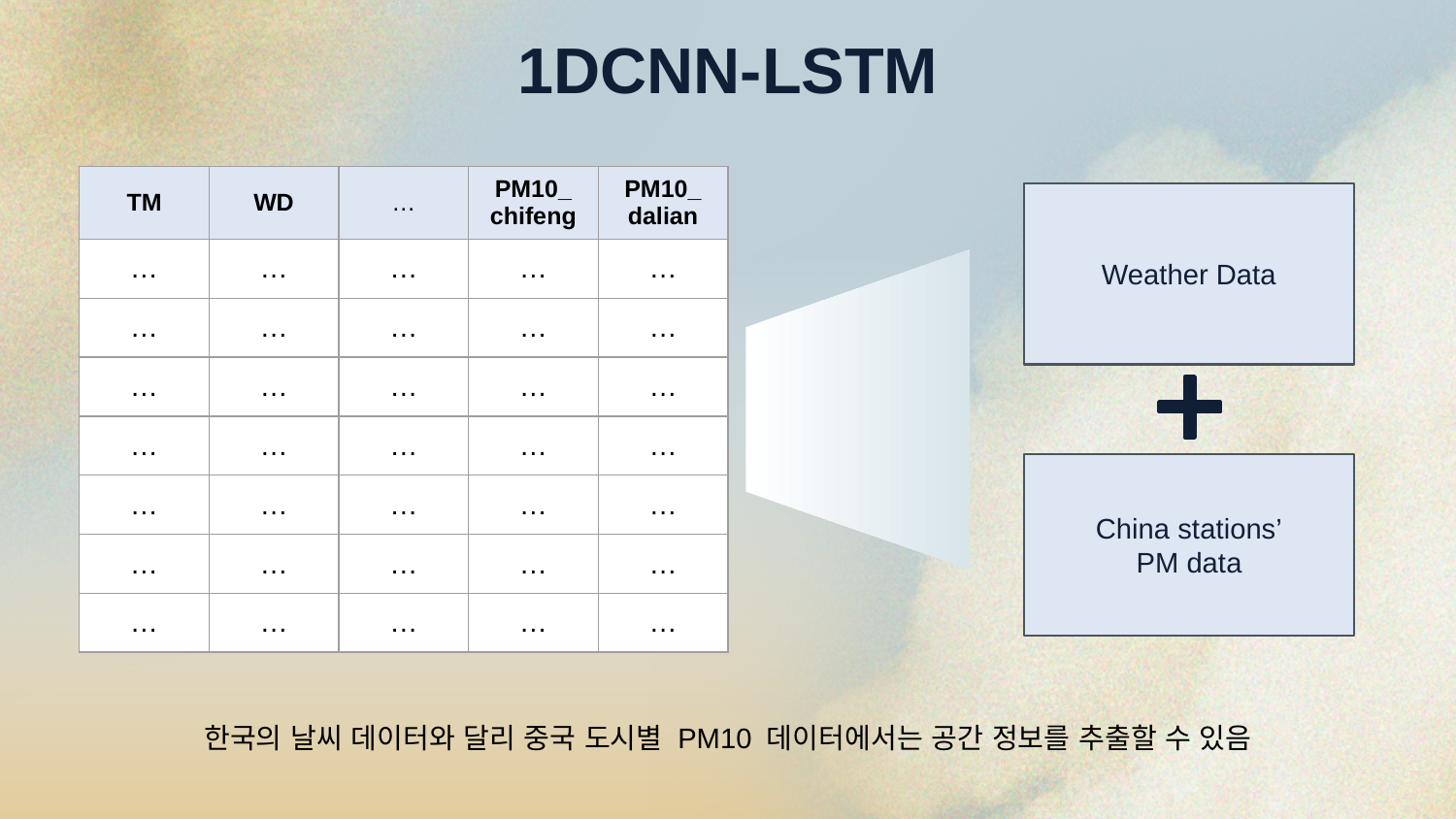

# 1DCNN-LSTM
| TM | WD | … | PM10\_ chifeng | PM10\_ dalian |
| --- | --- | --- | --- | --- |
| … | … | … | … | … |
| … | … | … | … | … |
| … | … | … | … | … |
| … | … | … | … | … |
| … | … | … | … | … |
| … | … | … | … | … |
| … | … | … | … | … |
Weather Data

China stations’
PM data
한국의 날씨 데이터와 달리 중국 도시별 PM10 데이터에서는 공간 정보를 추출할 수 있음